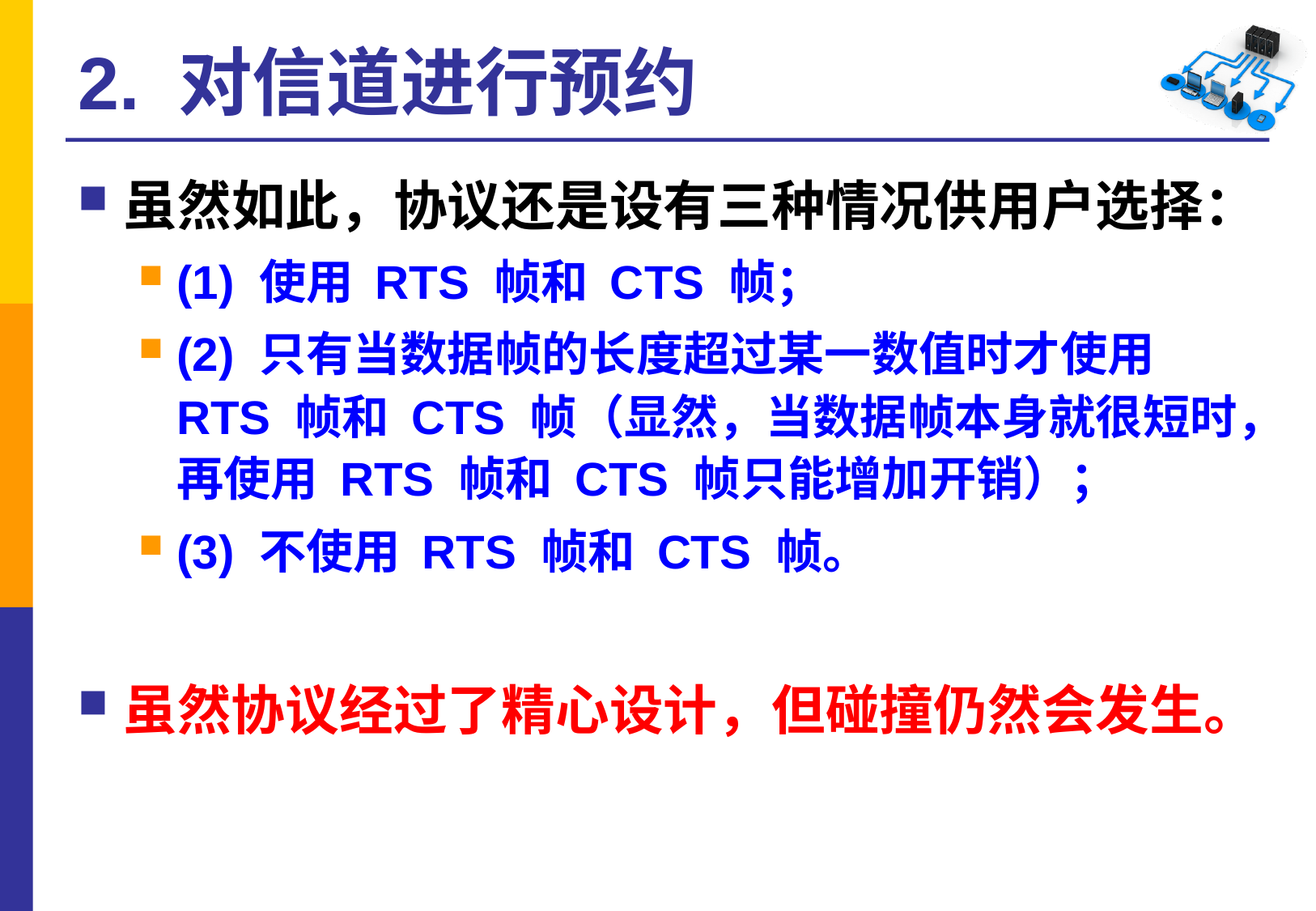

# 2. 对信道进行预约
虽然如此，协议还是设有三种情况供用户选择：
(1) 使用 RTS 帧和 CTS 帧；
(2) 只有当数据帧的长度超过某一数值时才使用 RTS 帧和 CTS 帧（显然，当数据帧本身就很短时，再使用 RTS 帧和 CTS 帧只能增加开销）；
(3) 不使用 RTS 帧和 CTS 帧。

虽然协议经过了精心设计，但碰撞仍然会发生。